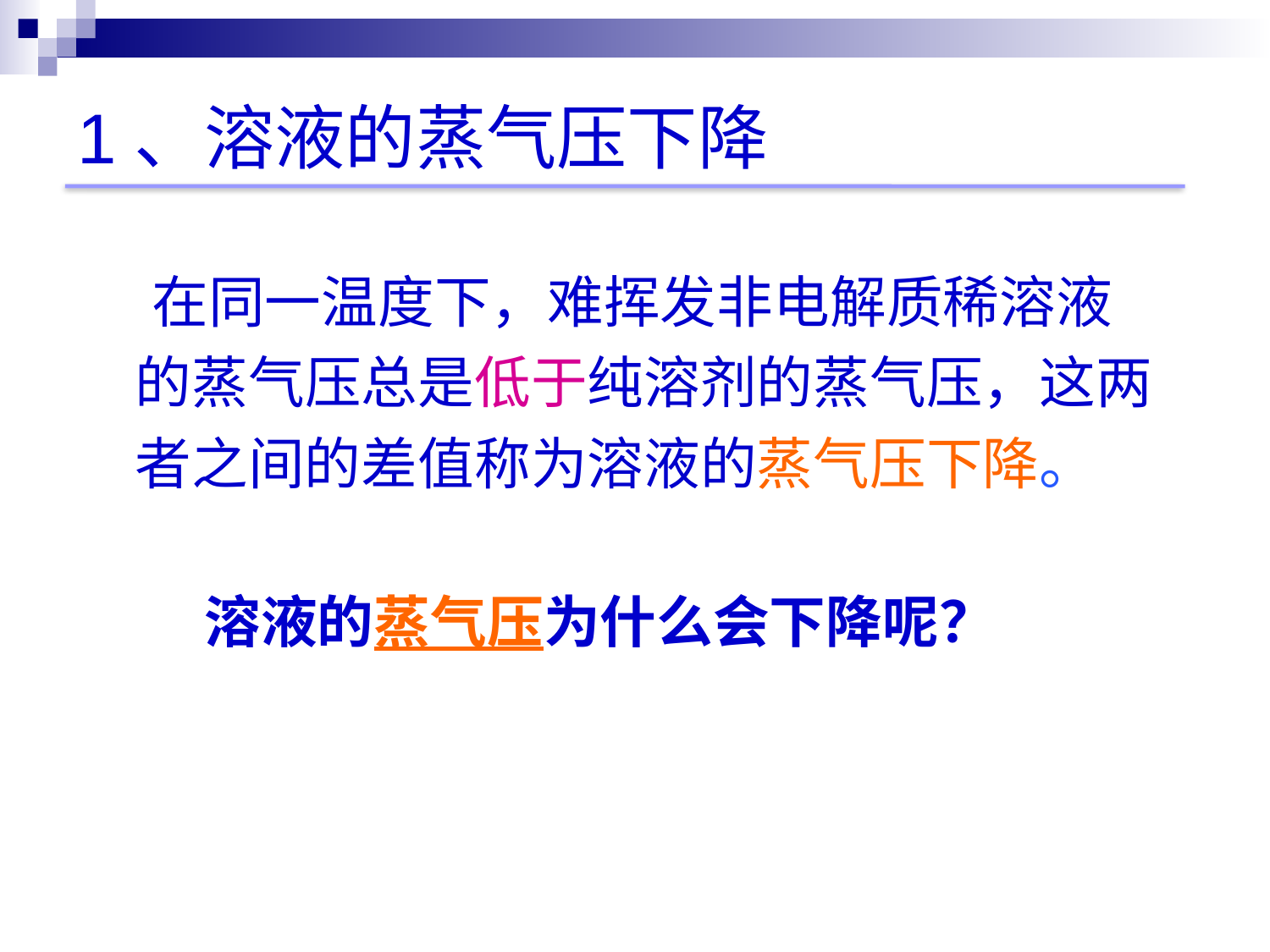

1、溶液的蒸气压下降

    在同一温度下，难挥发非电解质稀溶液的蒸气压总是低于纯溶剂的蒸气压，这两者之间的差值称为溶液的蒸气压下降。

        溶液的蒸气压为什么会下降呢？